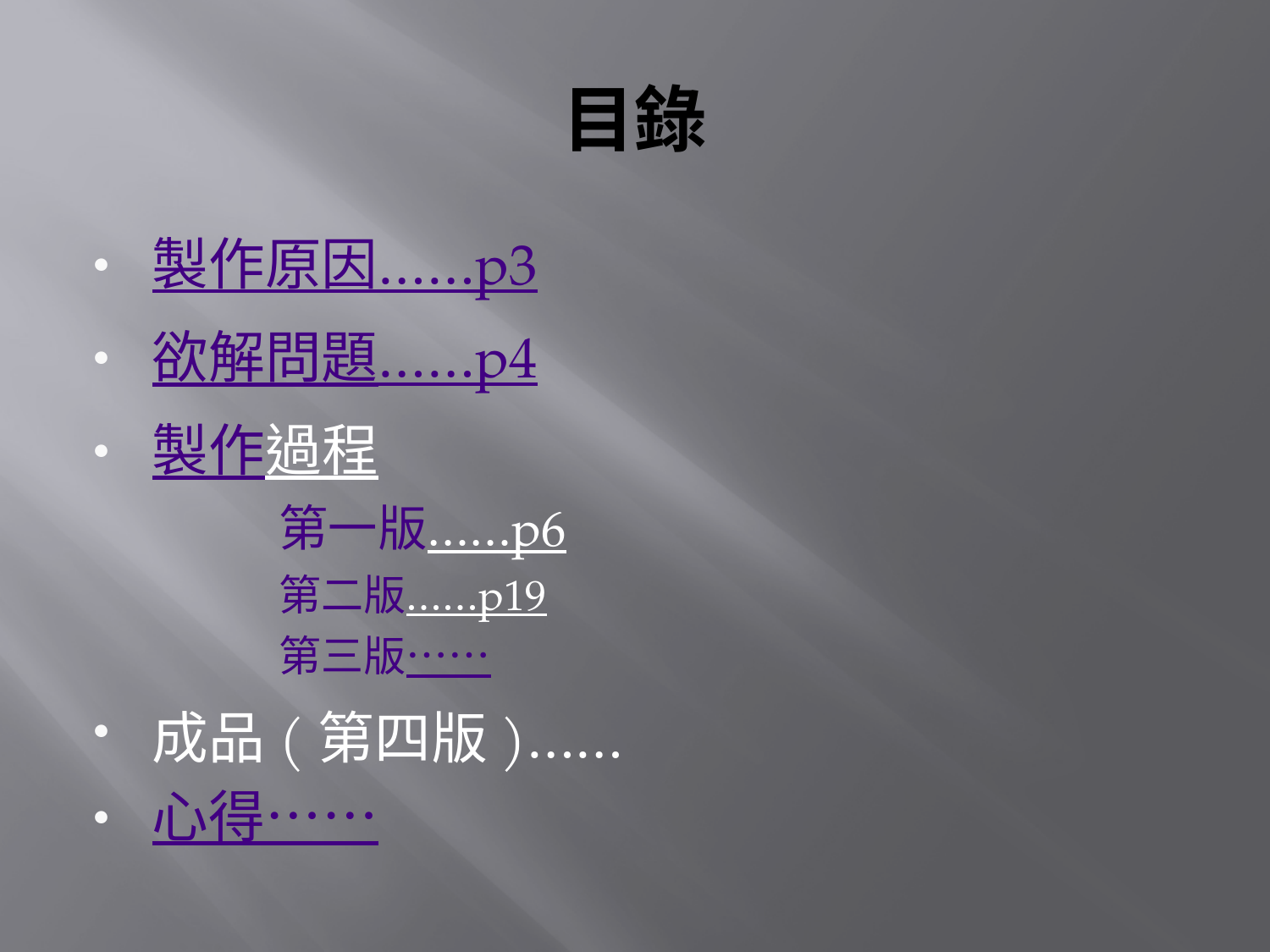

# 目錄
製作原因……p3
欲解問題……p4
製作過程
	第一版……p6
	第二版……p19
	第三版……
成品(第四版)……
心得……